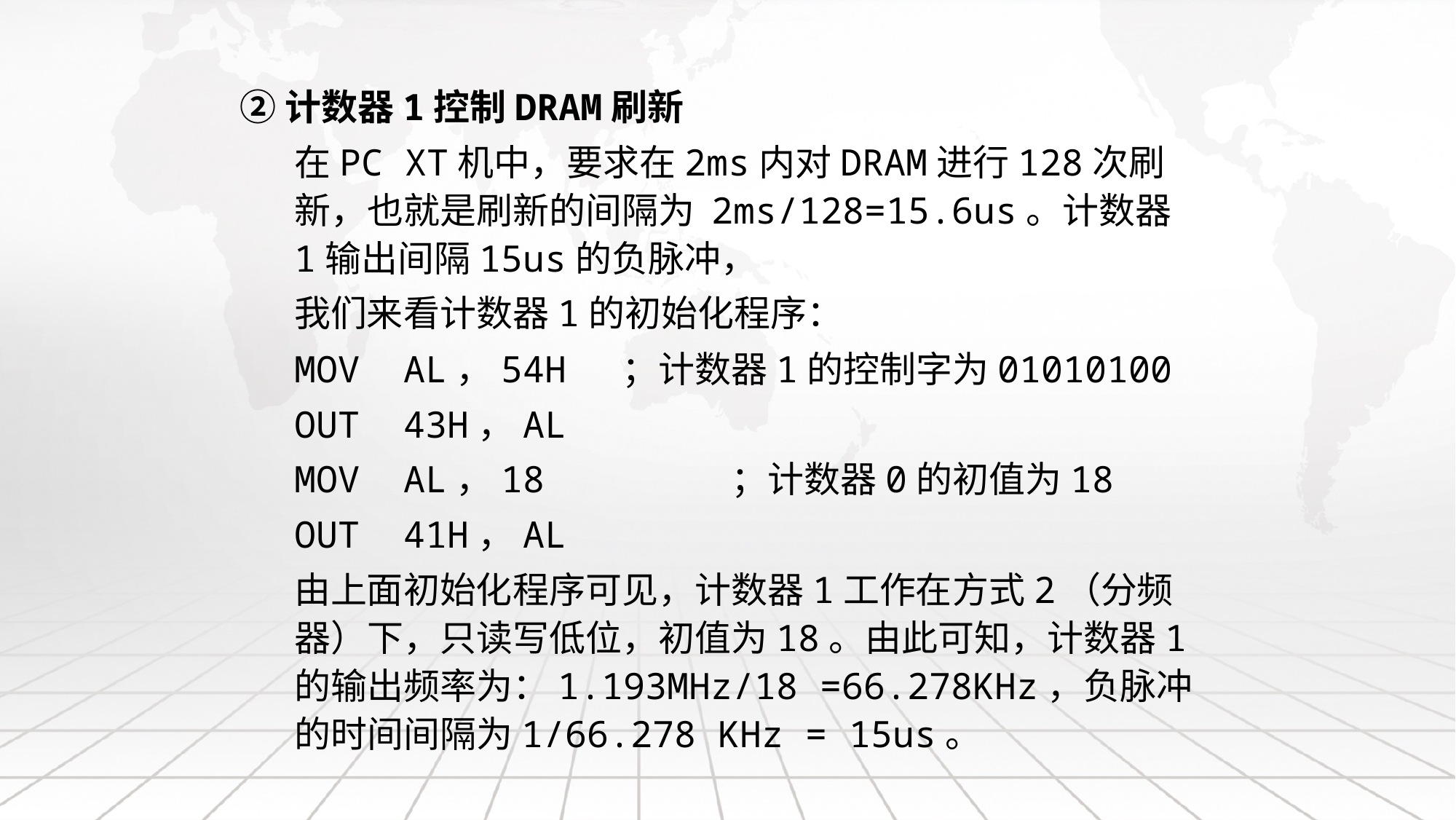

②计数器1控制DRAM刷新
	在PC XT机中，要求在2ms内对DRAM进行128次刷新，也就是刷新的间隔为 2ms/128=15.6us。计数器1输出间隔15us的负脉冲，
	我们来看计数器1的初始化程序：
	MOV	AL，54H	；计数器1的控制字为01010100
	OUT	43H，AL
	MOV	AL，18		；计数器0的初值为18
	OUT	41H，AL
	由上面初始化程序可见，计数器1工作在方式2（分频器）下，只读写低位，初值为18。由此可知，计数器1的输出频率为：1.193MHz/18 =66.278KHz，负脉冲的时间间隔为1/66.278 KHz = 15us。